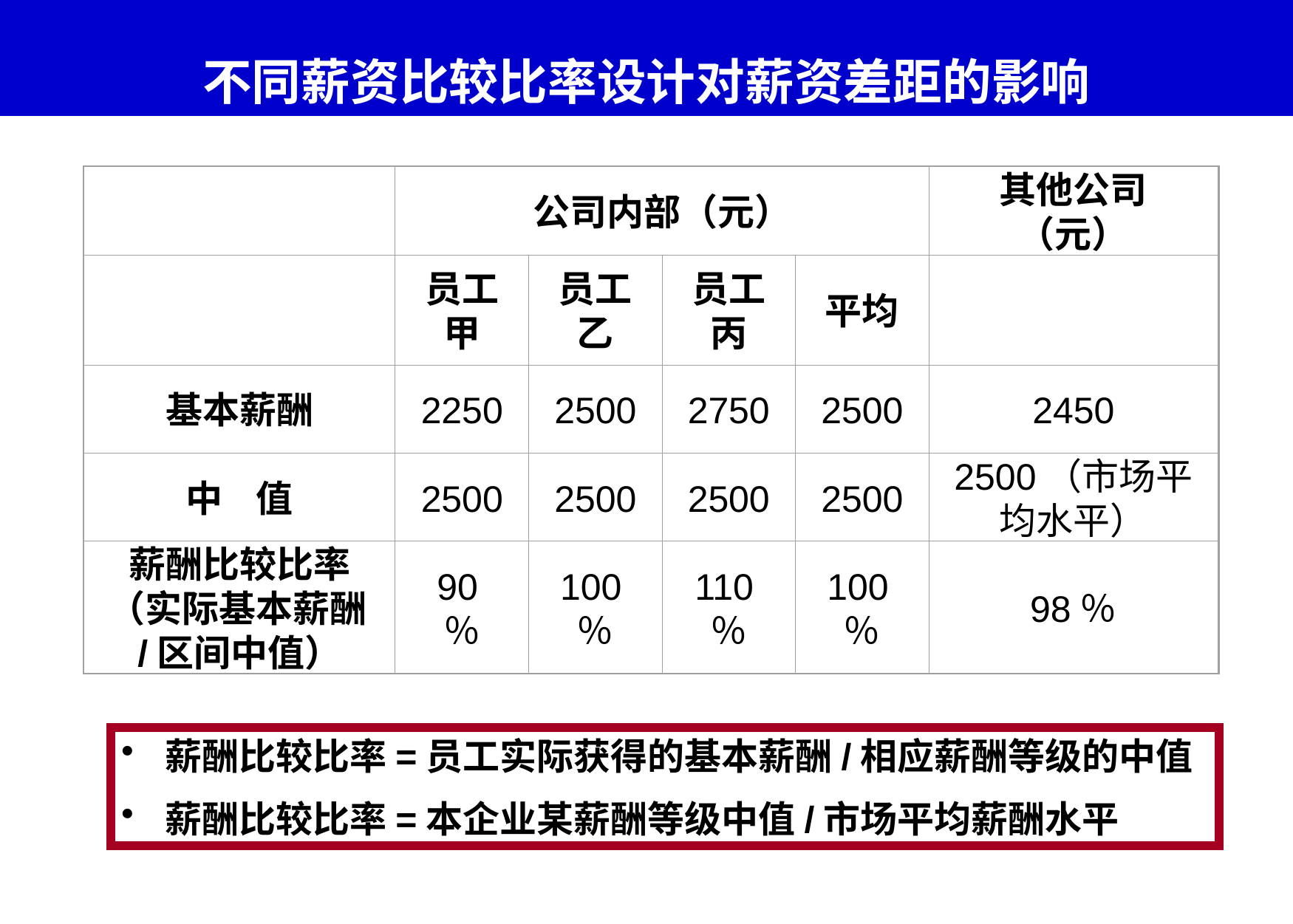

# 不同薪资比较比率设计对薪资差距的影响

公司内部（元）

其他公司（元）

员工甲

员工乙

员工丙

平均

基本薪酬

2250

2500

2750

2500

2450

中    值

2500

2500

2500

2500

2500（市场平均水平）

薪酬比较比率
（实际基本薪酬/区间中值）

90％

100％

110％

100％

98％

 薪酬比较比率=员工实际获得的基本薪酬/相应薪酬等级的中值
 薪酬比较比率=本企业某薪酬等级中值/市场平均薪酬水平